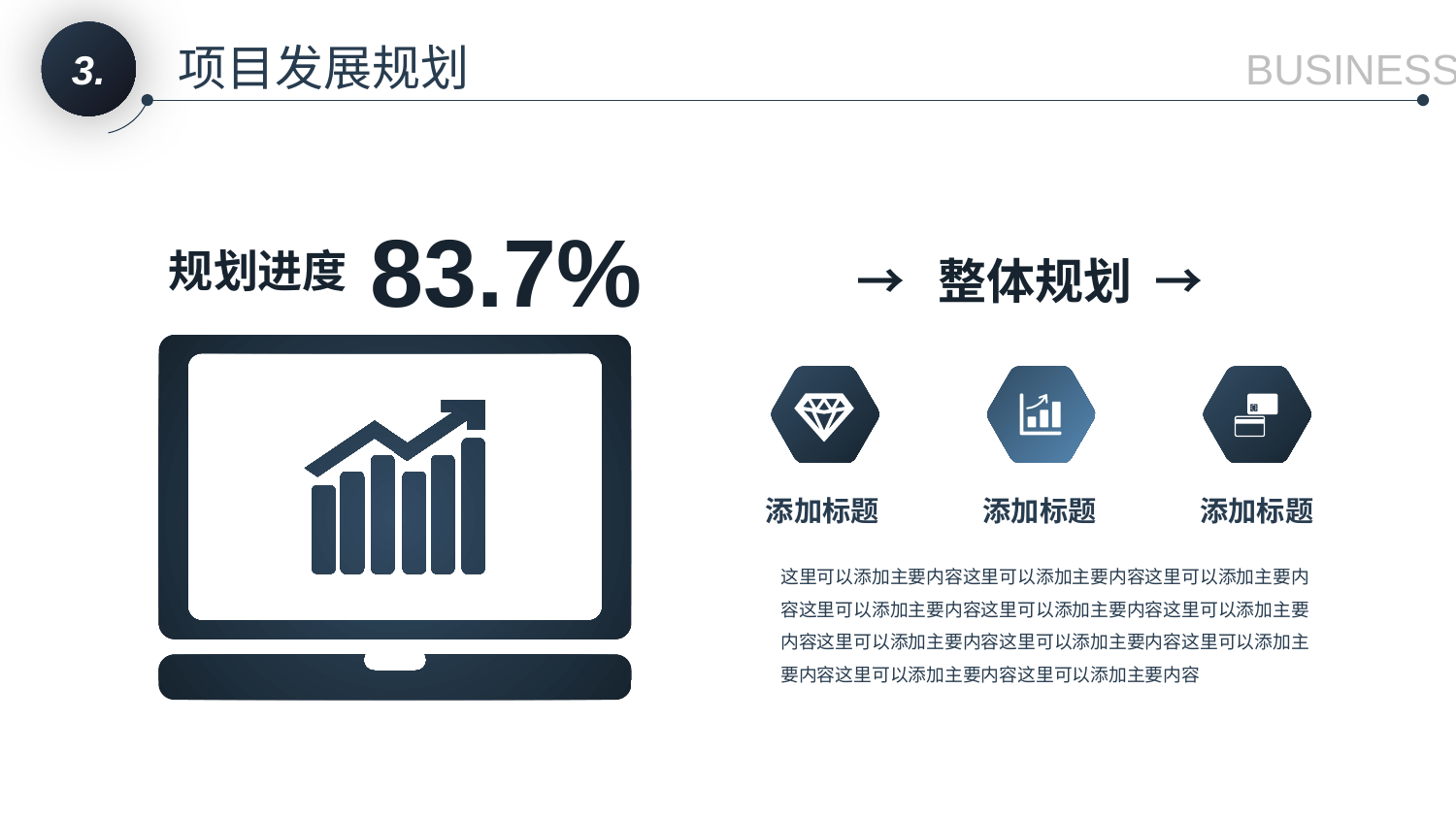

3.

项目发展规划
BUSINESS
83.7%
规划进度
→  整体规划  →

添加标题
添加标题
添加标题
这里可以添加主要内容这里可以添加主要内容这里可以添加主要内容这里可以添加主要内容这里可以添加主要内容这里可以添加主要内容这里可以添加主要内容这里可以添加主要内容这里可以添加主要内容这里可以添加主要内容这里可以添加主要内容